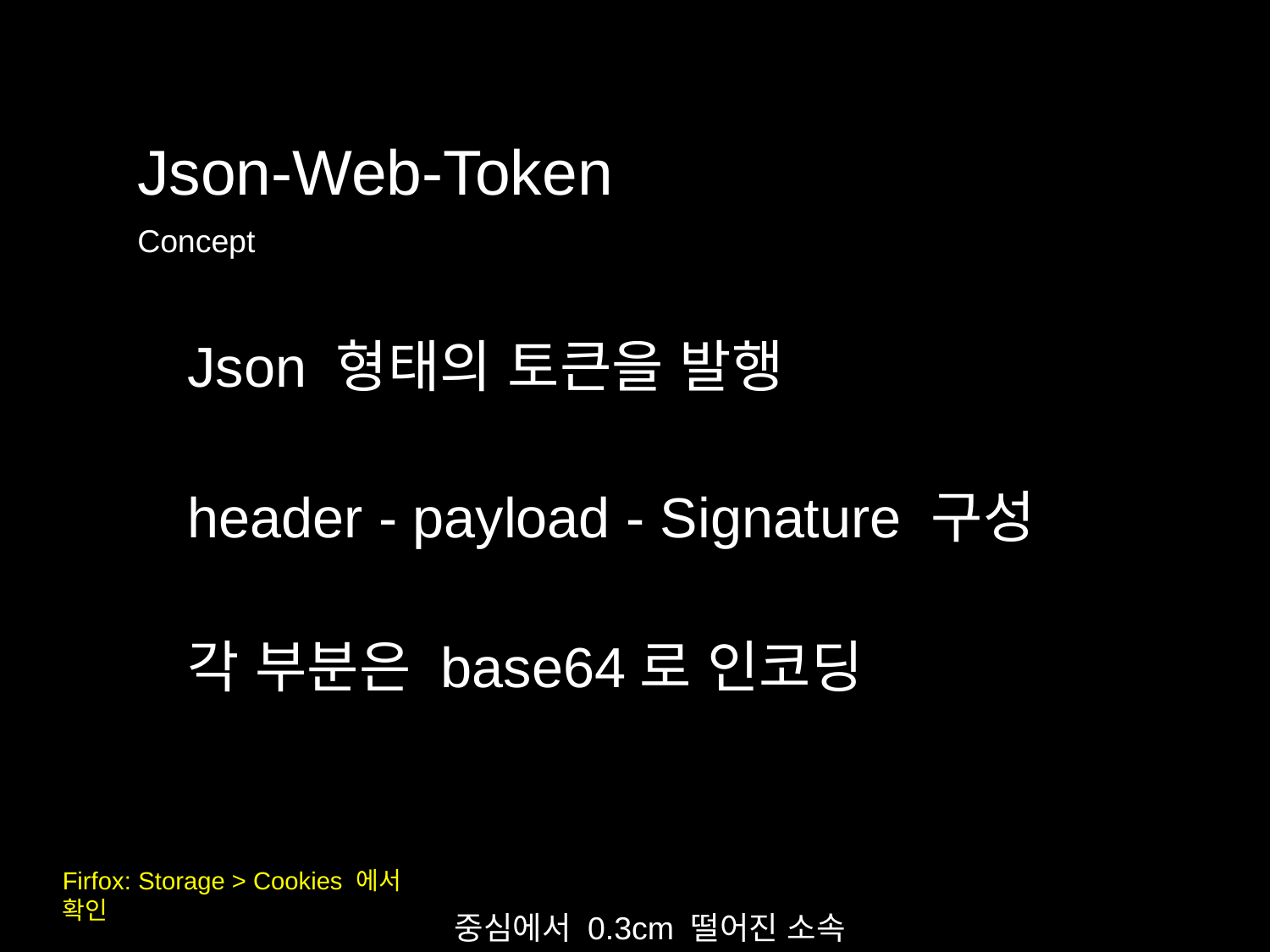

Json-Web-Token
Concept
Json 형태의 토큰을 발행
header - payload - Signature 구성
각 부분은 base64로 인코딩
Firfox: Storage > Cookies 에서 확인